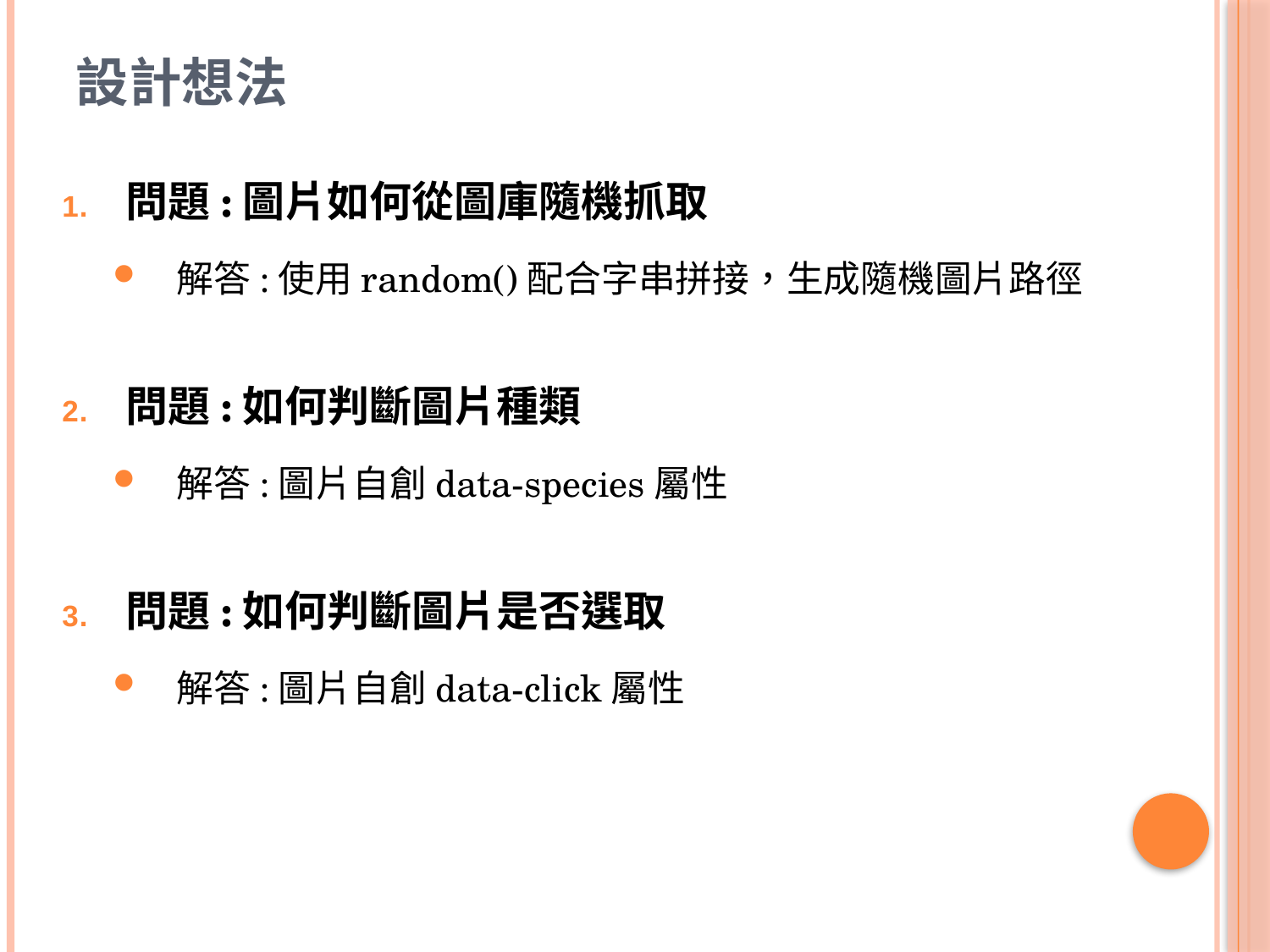

# 設計想法
問題:圖片如何從圖庫隨機抓取
  解答:使用random()配合字串拼接，生成隨機圖片路徑

問題:如何判斷圖片種類
  解答:圖片自創data-species屬性

問題:如何判斷圖片是否選取
解答:圖片自創data-click屬性